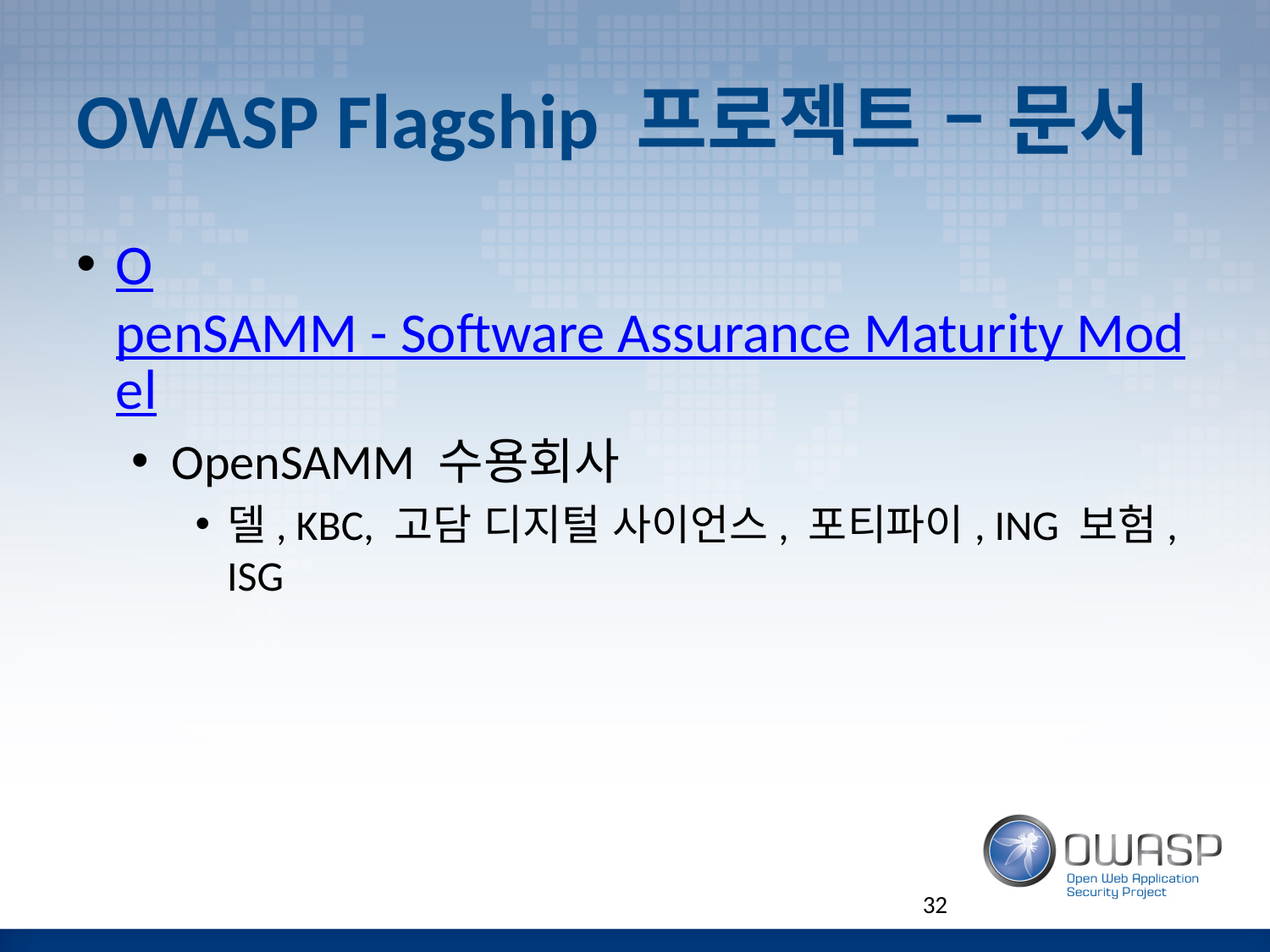

# OWASP Flagship 프로젝트 – 문서
OpenSAMM - Software Assurance Maturity Model
OpenSAMM 수용회사
델, KBC, 고담 디지털 사이언스, 포티파이, ING 보험, ISG

32